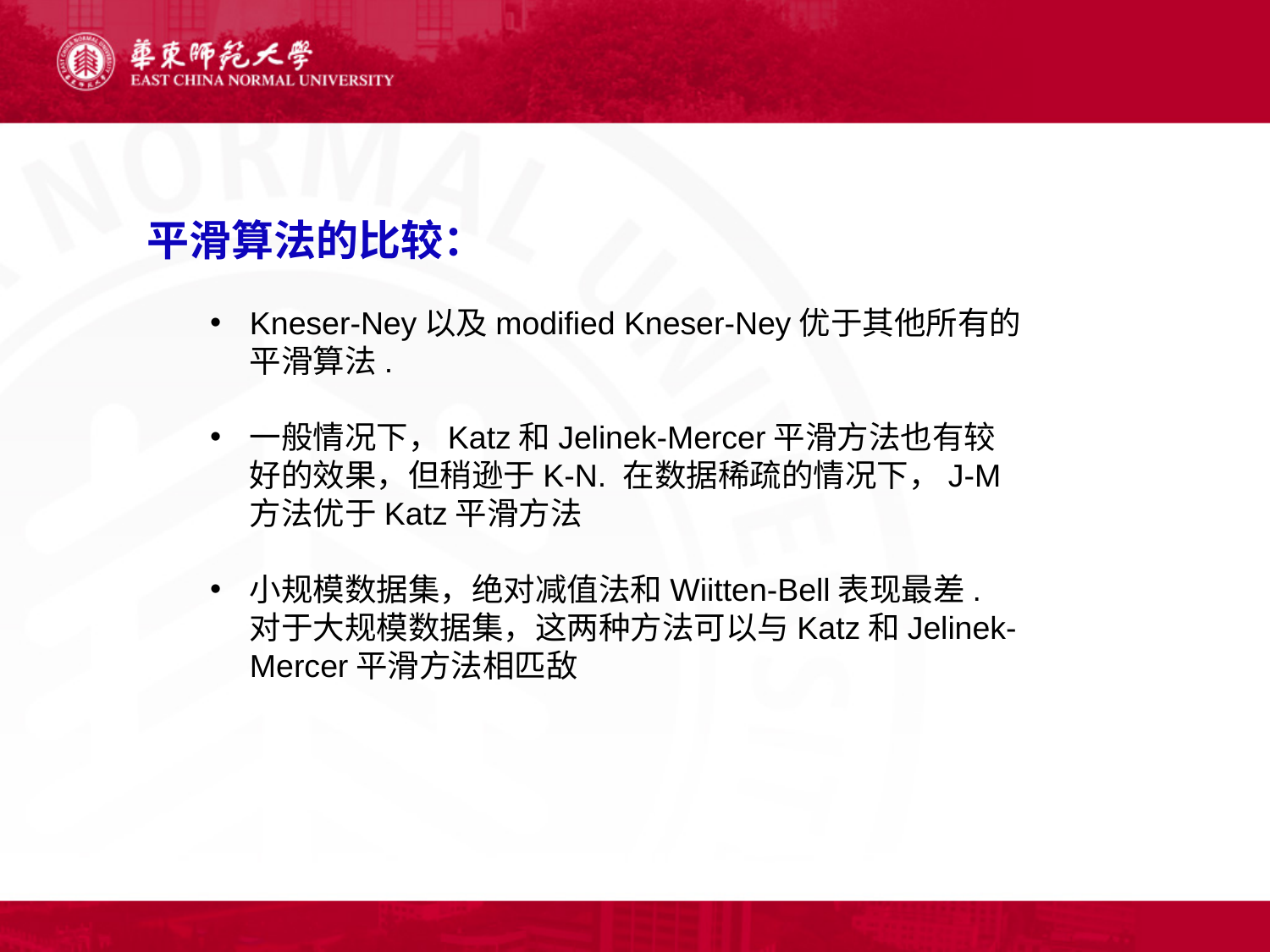

平滑算法的比较：

Kneser-Ney以及modified Kneser-Ney优于其他所有的平滑算法.

一般情况下，Katz和Jelinek-Mercer平滑方法也有较好的效果，但稍逊于K-N. 在数据稀疏的情况下，J-M方法优于Katz平滑方法

小规模数据集，绝对减值法和Wiitten-Bell表现最差. 对于大规模数据集，这两种方法可以与Katz和Jelinek-Mercer平滑方法相匹敌